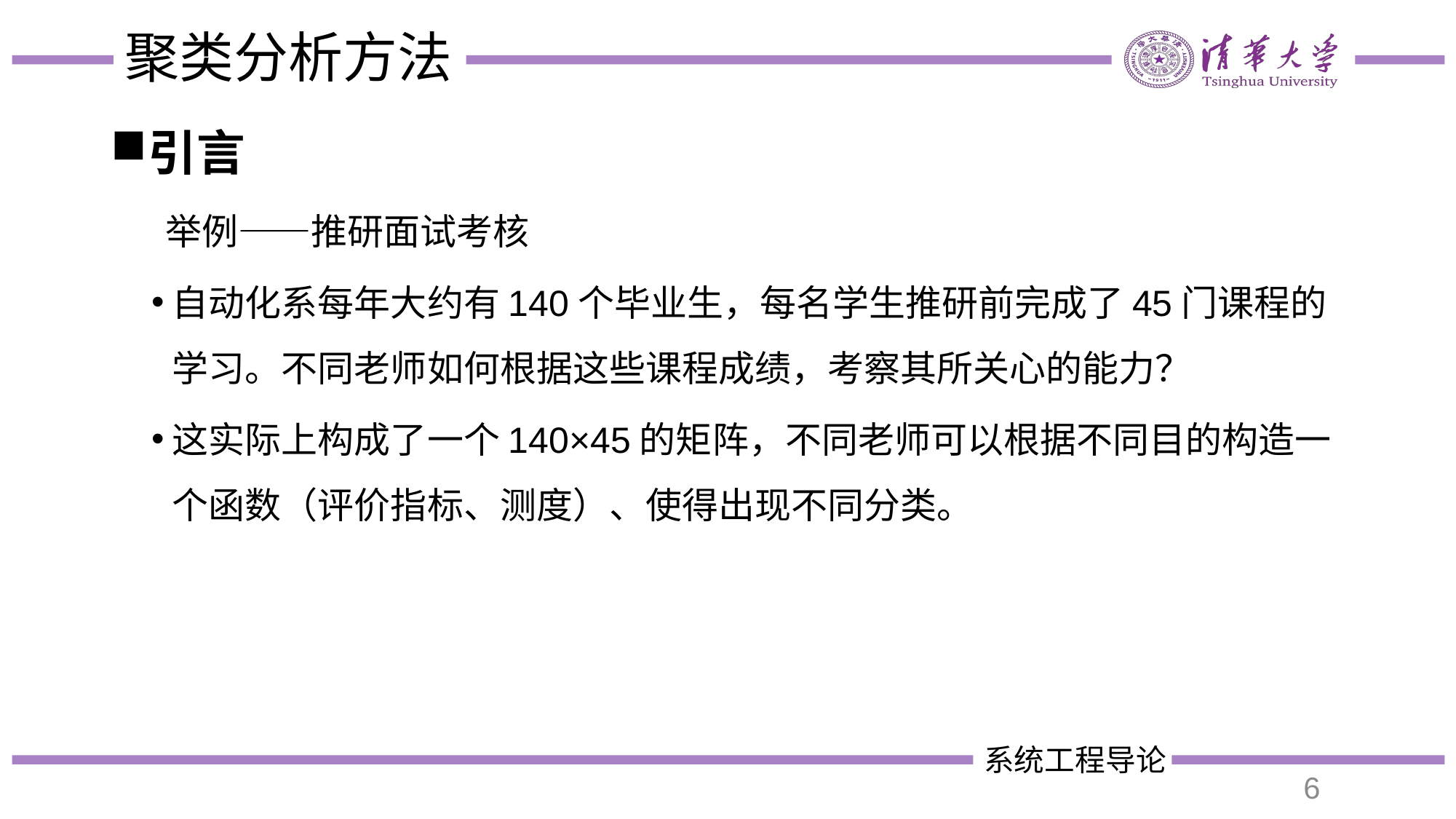

# 聚类分析方法
引言
举例——推研面试考核
自动化系每年大约有140个毕业生，每名学生推研前完成了45门课程的学习。不同老师如何根据这些课程成绩，考察其所关心的能力？
这实际上构成了一个140×45的矩阵，不同老师可以根据不同目的构造一个函数（评价指标、测度）、使得出现不同分类。
6